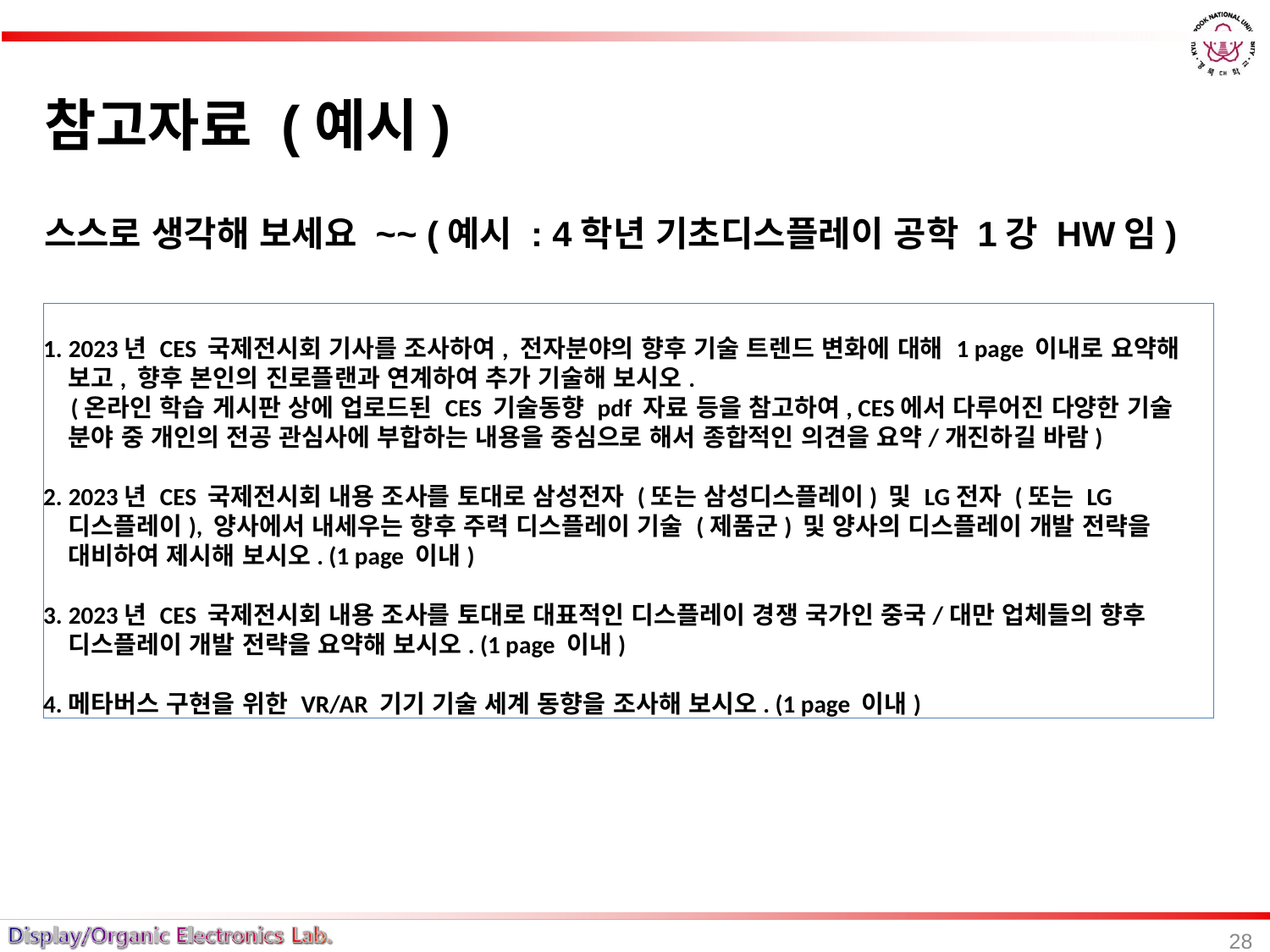

# 참고자료 (예시)
스스로 생각해 보세요 ~~ (예시 : 4학년 기초디스플레이 공학 1강 HW임)

1. 	2023년 CES 국제전시회 기사를 조사하여, 전자분야의 향후 기술 트렌드 변화에 대해 1 page 이내로 요약해 보고, 향후 본인의 진로플랜과 연계하여 추가 기술해 보시오.
     (온라인 학습 게시판 상에 업로드된 CES 기술동향 pdf 자료 등을 참고하여, CES에서 다루어진 다양한 기술 분야 중 개인의 전공 관심사에 부합하는 내용을 중심으로 해서 종합적인 의견을 요약/개진하길 바람)

2.	2023년 CES 국제전시회 내용 조사를 토대로 삼성전자 (또는 삼성디스플레이) 및 LG전자 (또는 LG디스플레이), 양사에서 내세우는 향후 주력 디스플레이 기술 (제품군) 및 양사의 디스플레이 개발 전략을 대비하여 제시해 보시오. (1 page 이내)

3.	2023년 CES 국제전시회 내용 조사를 토대로 대표적인 디스플레이 경쟁 국가인 중국/대만 업체들의 향후 디스플레이 개발 전략을 요약해 보시오. (1 page 이내)

4.	메타버스 구현을 위한 VR/AR 기기 기술 세계 동향을 조사해 보시오. (1 page 이내)

28